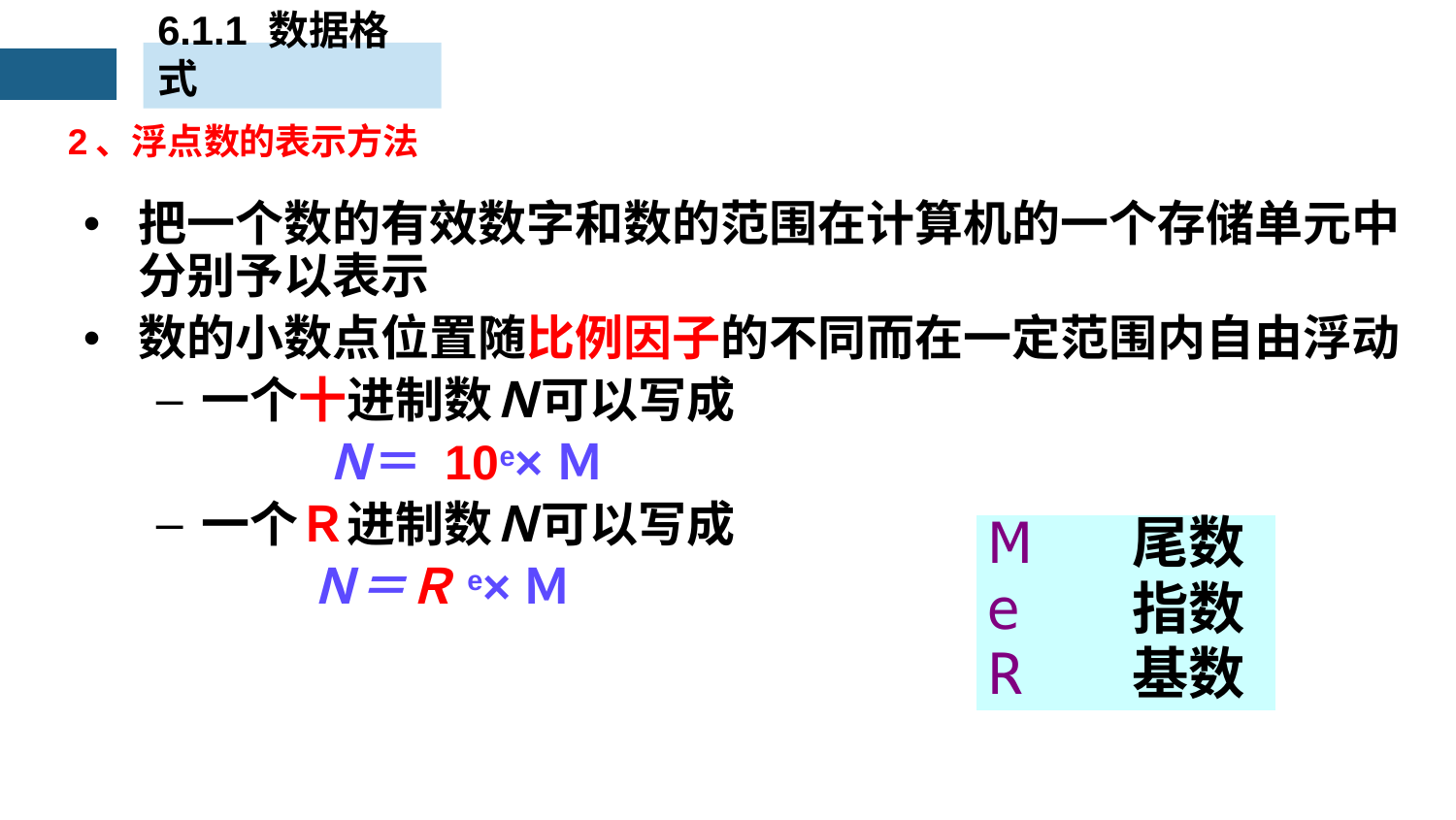

6.1.1 数据格式
2、浮点数的表示方法

把一个数的有效数字和数的范围在计算机的一个存储单元中分别予以表示
数的小数点位置随比例因子的不同而在一定范围内自由浮动
一个十进制数Ｎ可以写成
　　　　　Ｎ＝ 10e×Ｍ
一个Ｒ进制数Ｎ可以写成
　　　　   Ｎ＝Ｒe×Ｍ

M	尾数
e	指数
R	基数